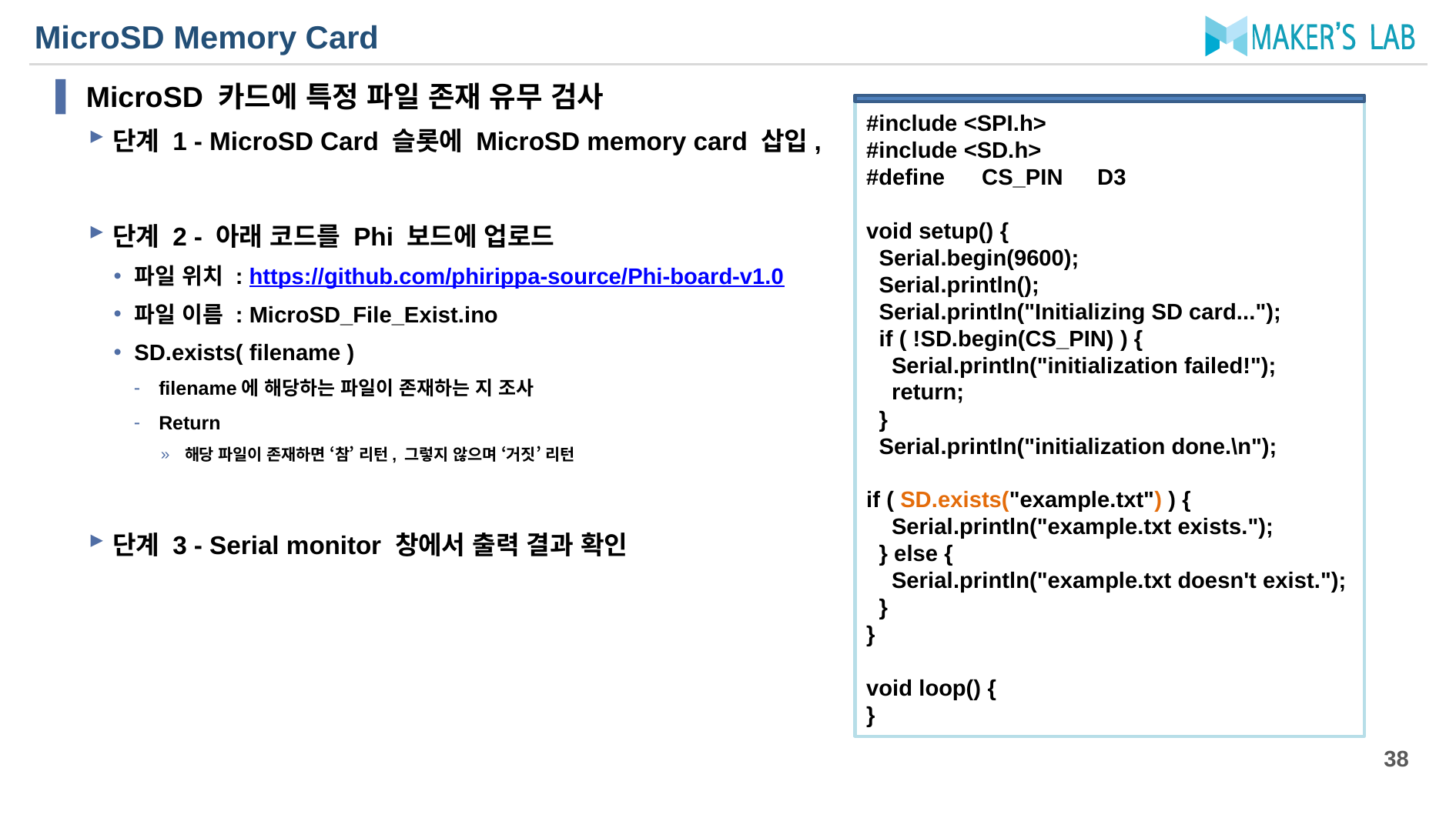

# MicroSD Memory Card
MicroSD 카드에 특정 파일 존재 유무 검사
단계 1 - MicroSD Card 슬롯에 MicroSD memory card 삽입,

단계 2 - 아래 코드를 Phi 보드에 업로드
파일 위치 : https://github.com/phirippa-source/Phi-board-v1.0
파일 이름 : MicroSD_File_Exist.ino
SD.exists( filename )
filename에 해당하는 파일이 존재하는 지 조사
Return
해당 파일이 존재하면 ‘참’ 리턴, 그렇지 않으며 ‘거짓’ 리턴

단계 3 - Serial monitor 창에서 출력 결과 확인

#include <SPI.h>
#include <SD.h>
#define	CS_PIN	D3

void setup() {
  Serial.begin(9600);
  Serial.println();
  Serial.println("Initializing SD card...");
  if ( !SD.begin(CS_PIN) ) {
    Serial.println("initialization failed!");
    return;
  }
  Serial.println("initialization done.\n");

if ( SD.exists("example.txt") ) {
    Serial.println("example.txt exists.");
  } else {
    Serial.println("example.txt doesn't exist.");
  }
}

void loop() {
}
38